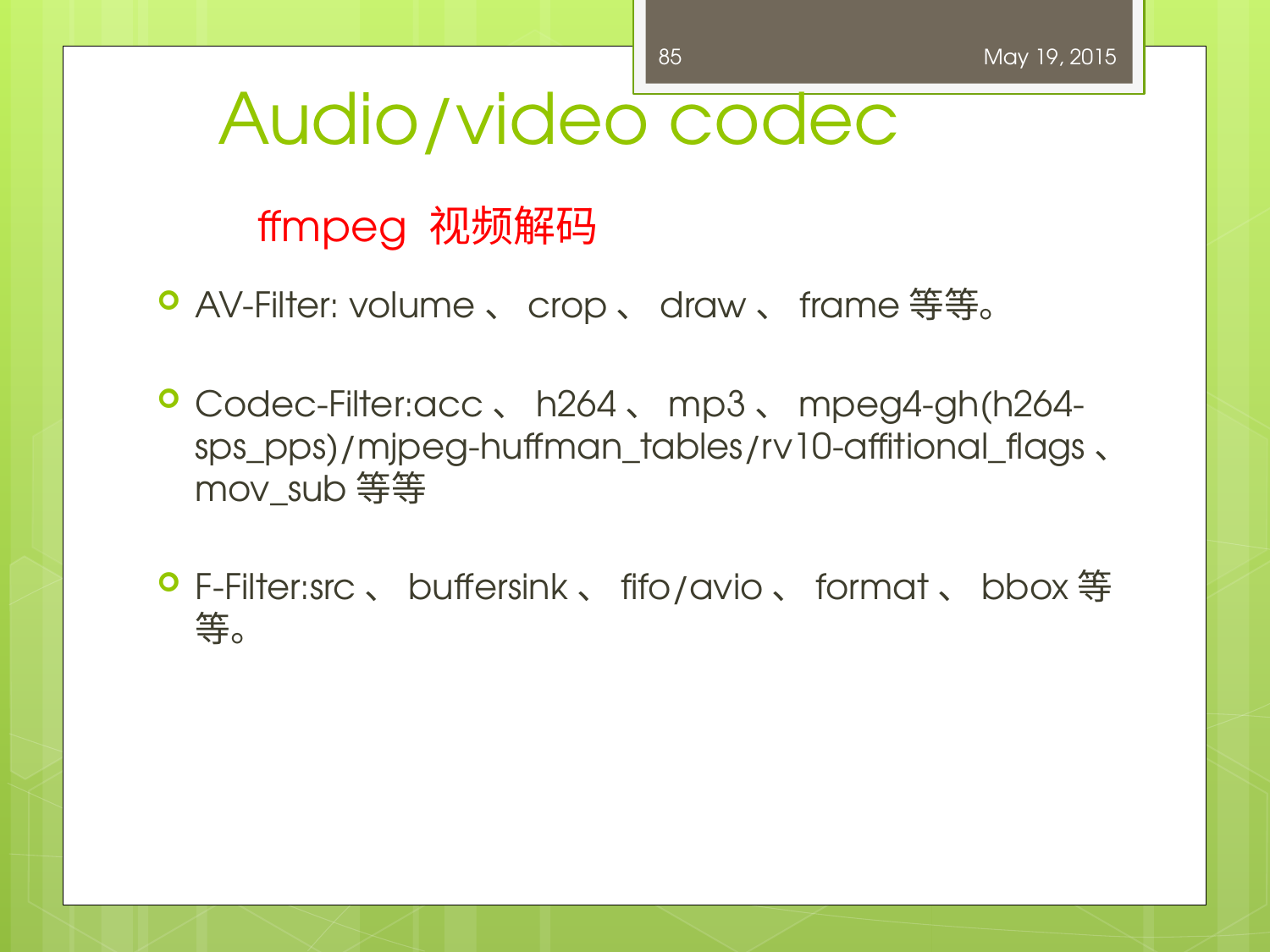

85
May 19, 2015
# Audio/video codec
ffmpeg 视频解码
AV-Filter: volume、crop、draw、frame等等。

Codec-Filter:acc、h264、mp3、mpeg4-gh(h264-sps_pps)/mjpeg-huffman_tables/rv10-affitional_flags、mov_sub等等

F-Filter:src、buffersink、fifo/avio、format、bbox等等。